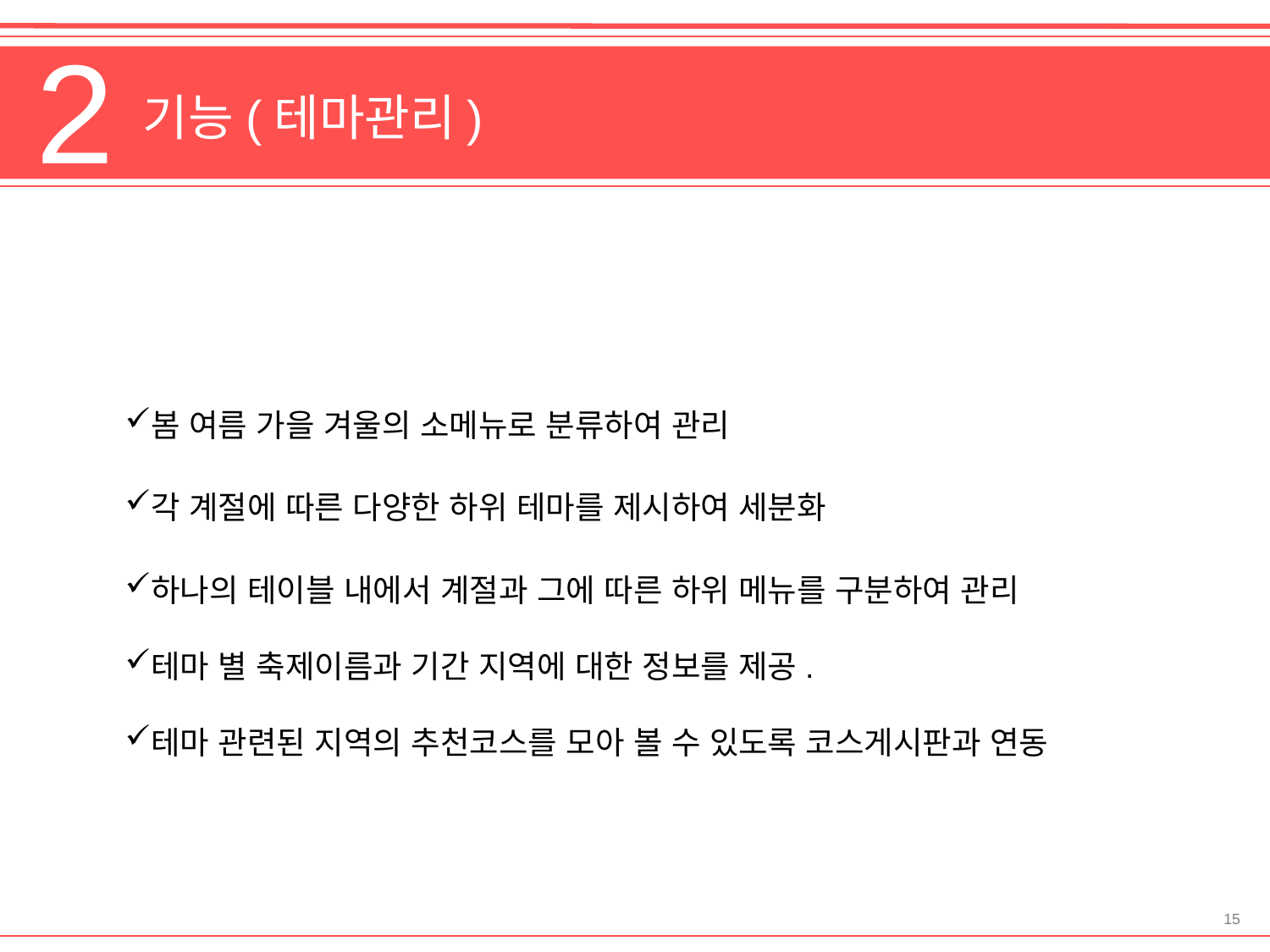

2
 기능(테마관리)
봄 여름 가을 겨울의 소메뉴로 분류하여 관리

각 계절에 따른 다양한 하위 테마를 제시하여 세분화

하나의 테이블 내에서 계절과 그에 따른 하위 메뉴를 구분하여 관리

테마 별 축제이름과 기간 지역에 대한 정보를 제공.

테마 관련된 지역의 추천코스를 모아 볼 수 있도록 코스게시판과 연동